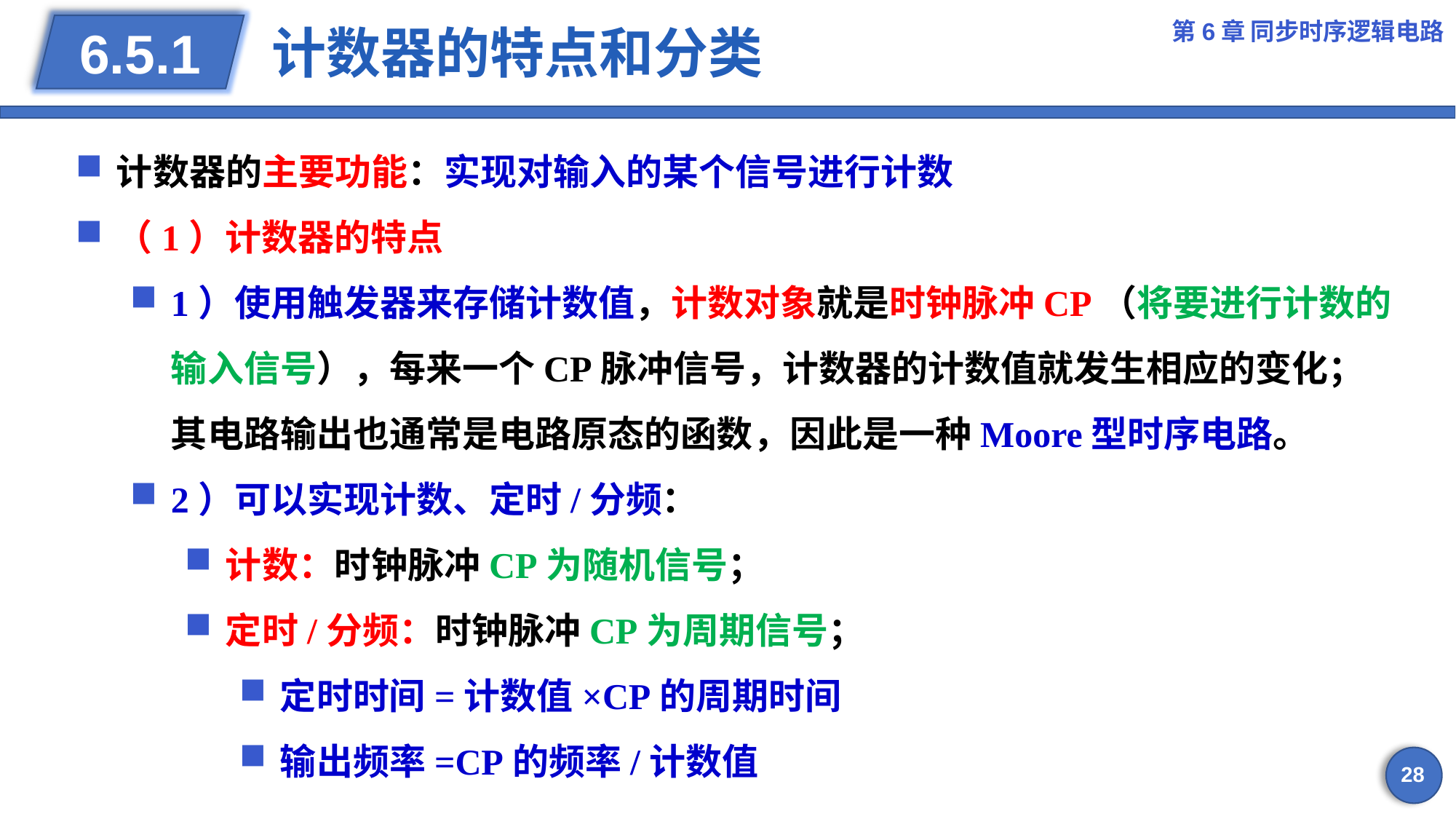

第6章 同步时序逻辑电路
# 计数器的特点和分类
6.5.1
计数器的主要功能：实现对输入的某个信号进行计数
（1）计数器的特点
1）使用触发器来存储计数值，计数对象就是时钟脉冲CP（将要进行计数的输入信号），每来一个CP脉冲信号，计数器的计数值就发生相应的变化；其电路输出也通常是电路原态的函数，因此是一种Moore型时序电路。
2）可以实现计数、定时/分频：
计数：时钟脉冲CP为随机信号；
定时/分频：时钟脉冲CP为周期信号；
定时时间=计数值×CP的周期时间
输出频率=CP的频率/计数值
28